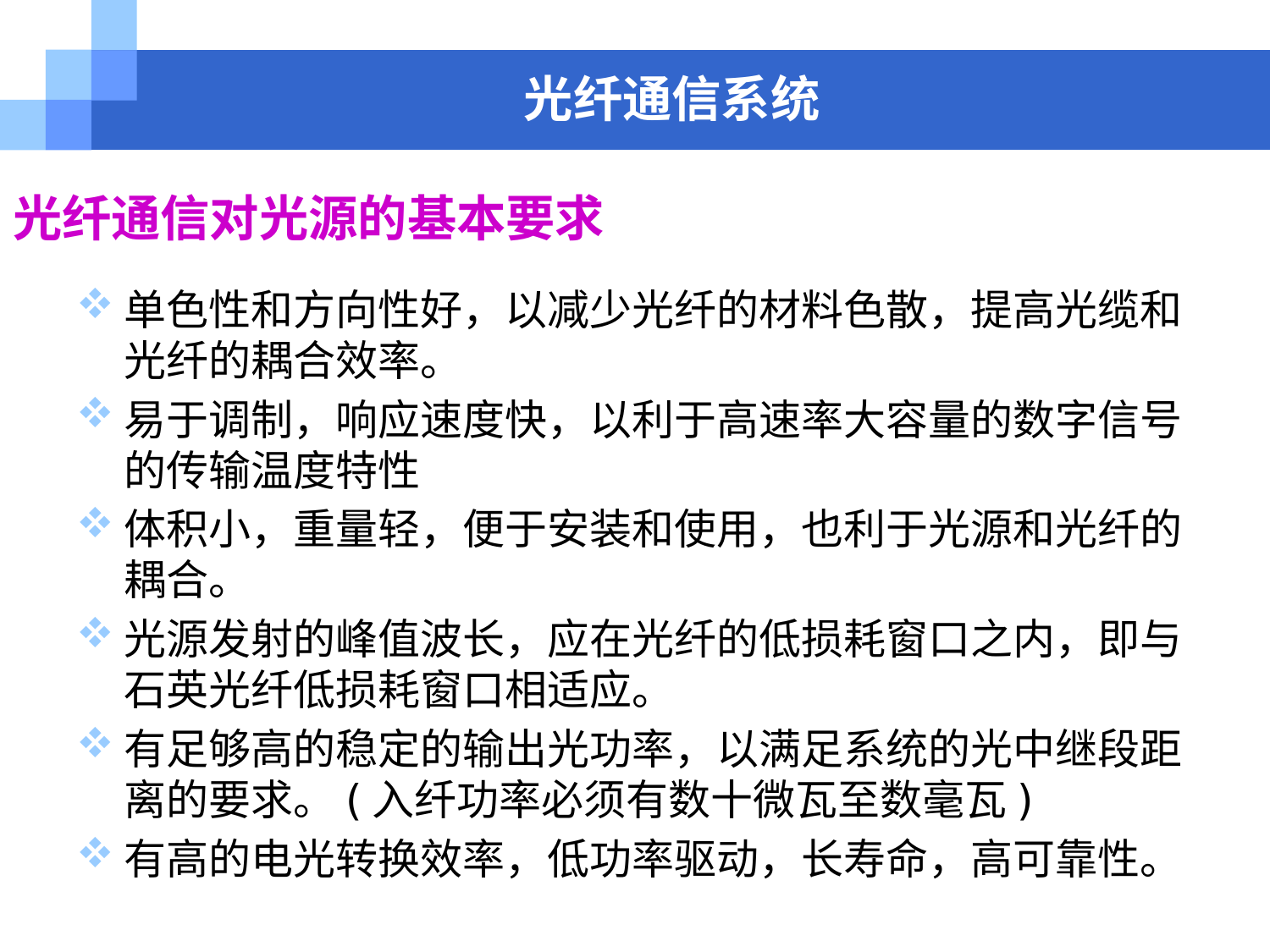

光纤通信系统
# 光纤通信对光源的基本要求
单色性和方向性好，以减少光纤的材料色散，提高光缆和光纤的耦合效率。
易于调制，响应速度快，以利于高速率大容量的数字信号的传输温度特性
体积小，重量轻，便于安装和使用，也利于光源和光纤的耦合。
光源发射的峰值波长，应在光纤的低损耗窗口之内，即与石英光纤低损耗窗口相适应。
有足够高的稳定的输出光功率，以满足系统的光中继段距离的要求。(入纤功率必须有数十微瓦至数毫瓦)
有高的电光转换效率，低功率驱动，长寿命，高可靠性。